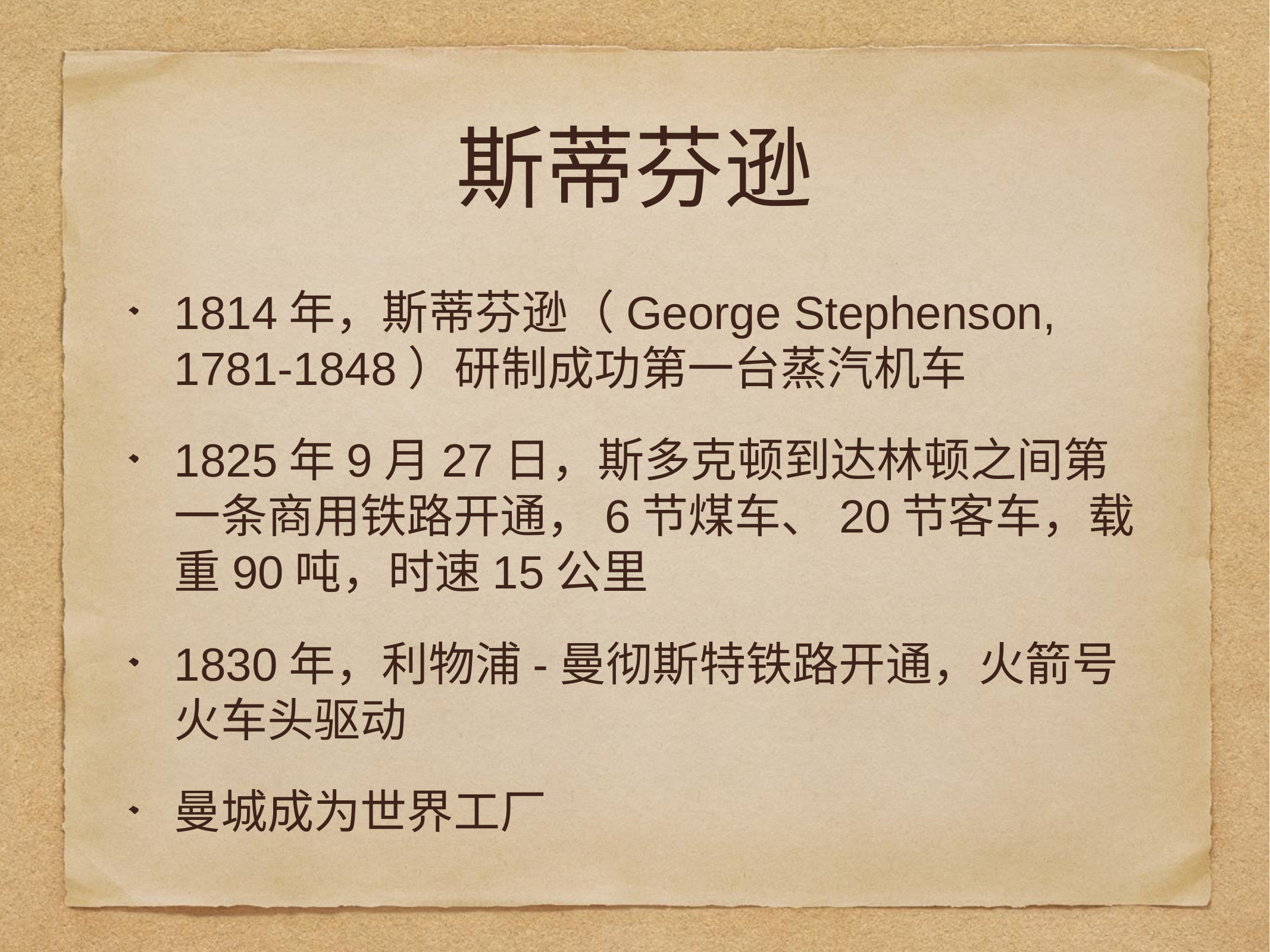

# 斯蒂芬逊
1814年，斯蒂芬逊（George Stephenson, 1781-1848）研制成功第一台蒸汽机车
1825年9月27日，斯多克顿到达林顿之间第一条商用铁路开通，6节煤车、20节客车，载重90吨，时速15公里
1830年，利物浦-曼彻斯特铁路开通，火箭号火车头驱动
曼城成为世界工厂